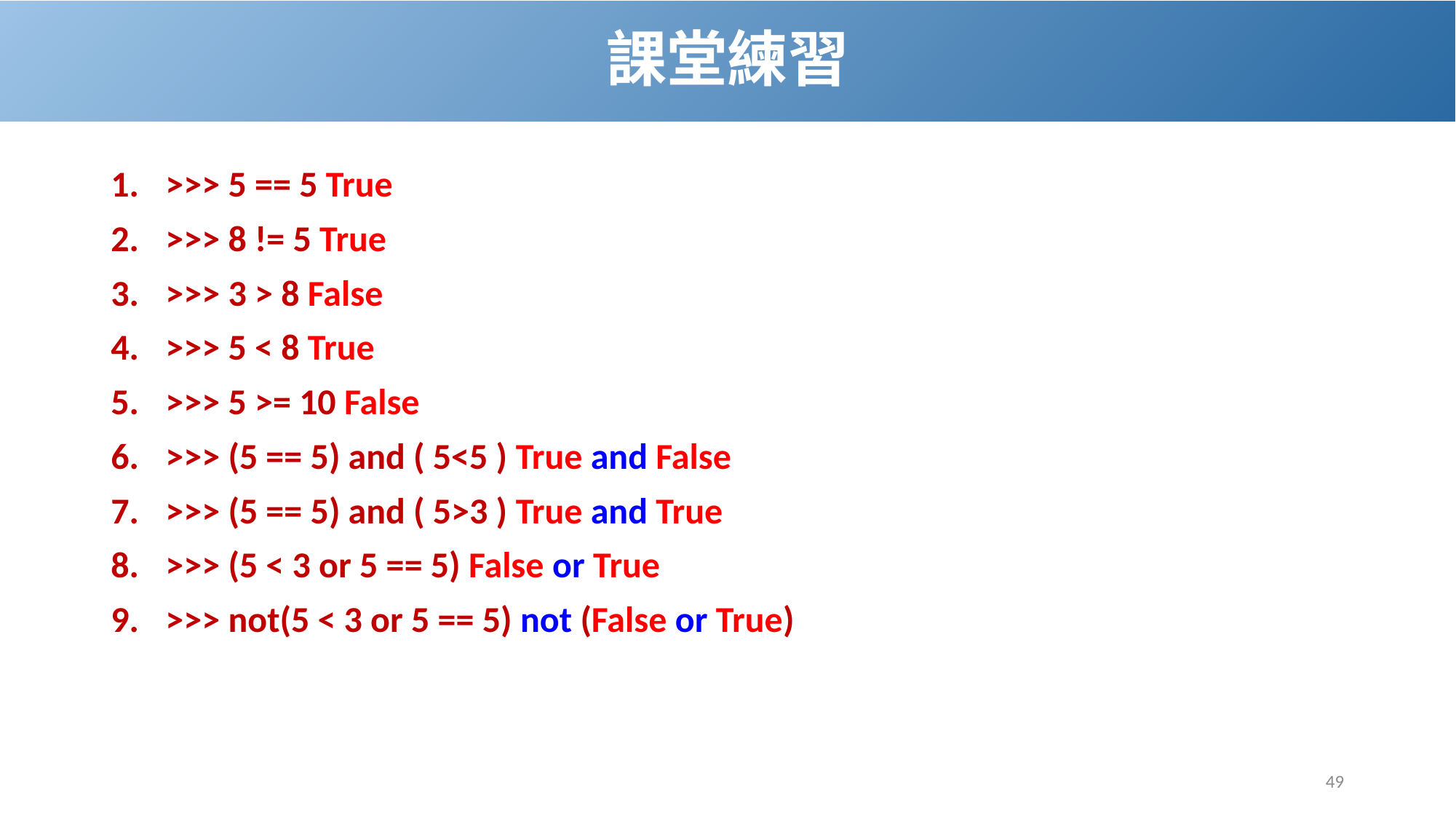

# 課堂練習
>>> 5 == 5 True
>>> 8 != 5 True
>>> 3 > 8 False
>>> 5 < 8 True
>>> 5 >= 10 False
>>> (5 == 5) and ( 5<5 ) True and False
>>> (5 == 5) and ( 5>3 ) True and True
>>> (5 < 3 or 5 == 5) False or True
>>> not(5 < 3 or 5 == 5) not (False or True)
49